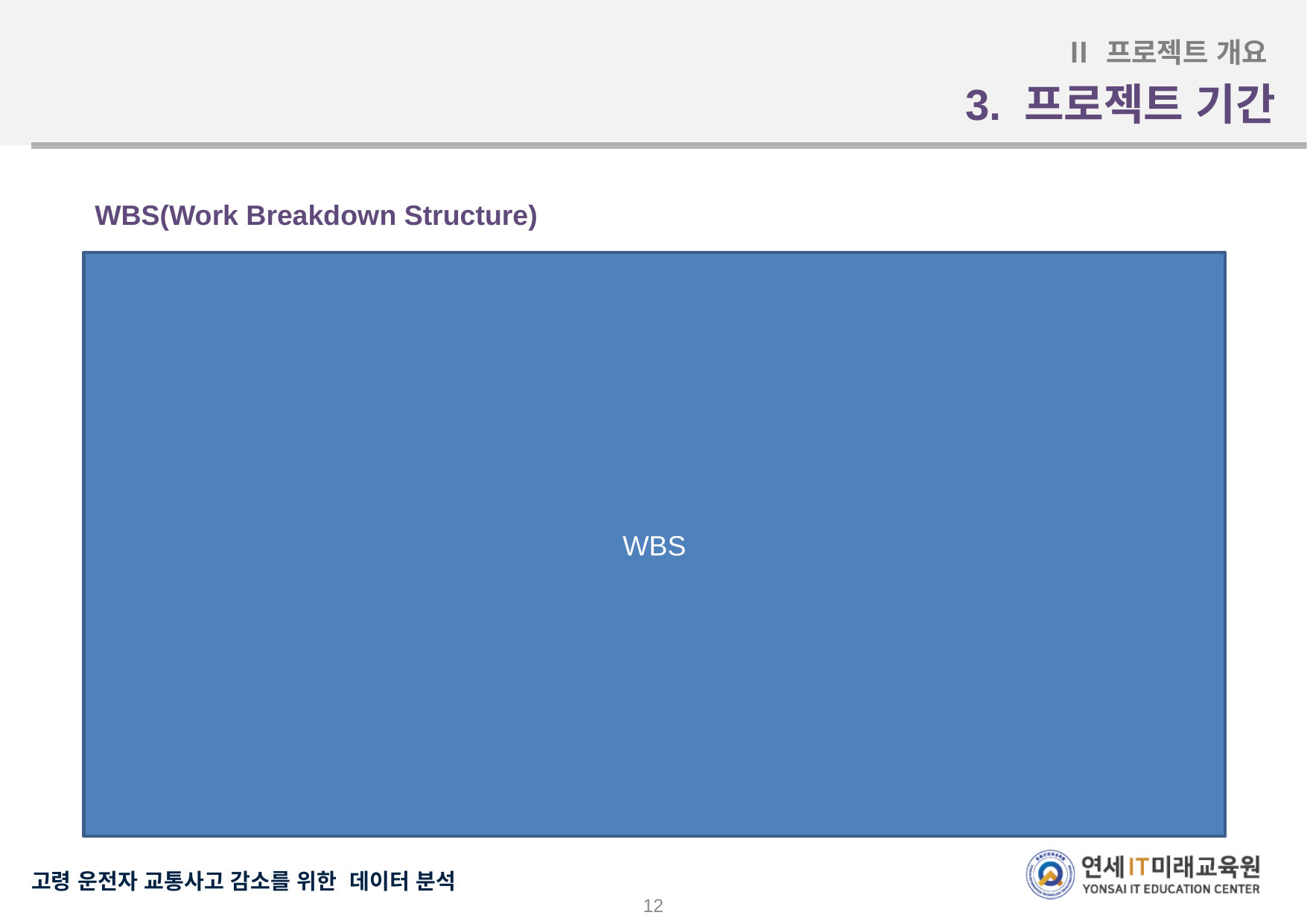

1차 중간 발표 : 2024년 5월 24일(금)
프로젝트 주제 선정, 데이터 수집 및 전처리
위험지수 정립 및 추출, 위험 수치도 구축
2차 중간 발표 : 2024년 6월 28일(금)
머신러닝 학습 모델 선정 및 평가
수원시 교통사고 정보 제공 서비스 구축(2차부터 스트림릿 배포 준비한 걸로 녹이면 어떨까)
Ⅱ 프로젝트 개요
3. 프로젝트 기간
최종 발표 : 2024년 7월 31일(수)
FMEA를 활용한 변수 영향분석
머신러닝 개선 및 평가
WBS(Work Breakdown Structure)
WBS
12